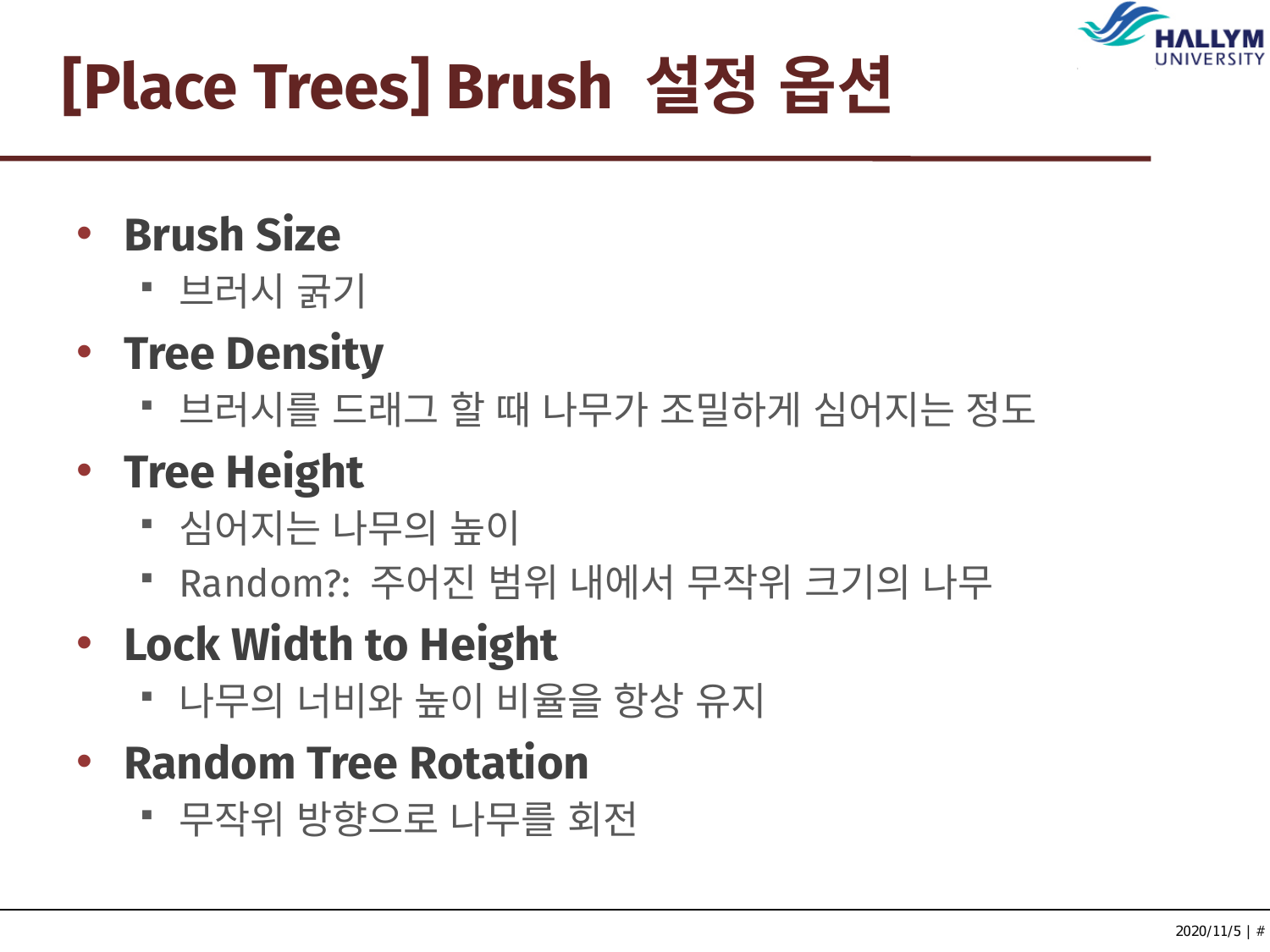

# [Place Trees] Brush 설정 옵션
Brush Size
브러시 굵기
Tree Density
브러시를 드래그 할 때 나무가 조밀하게 심어지는 정도
Tree Height
심어지는 나무의 높이
Random?: 주어진 범위 내에서 무작위 크기의 나무
Lock Width to Height
나무의 너비와 높이 비율을 항상 유지
Random Tree Rotation
무작위 방향으로 나무를 회전